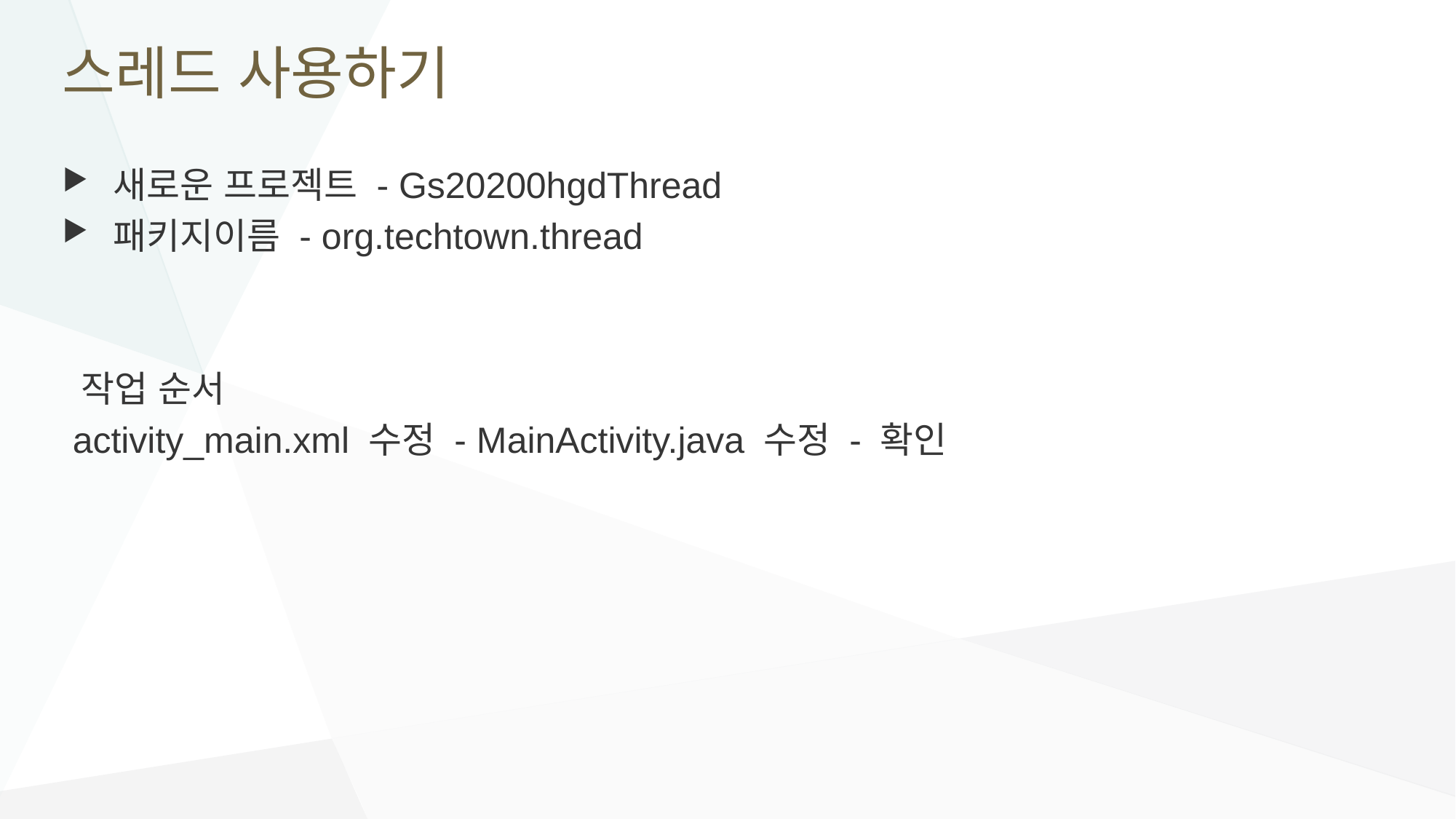

# 스레드 사용하기
 새로운 프로젝트 - Gs20200hgdThread
 패키지이름 - org.techtown.thread

 작업 순서
 activity_main.xml 수정 - MainActivity.java 수정 - 확인